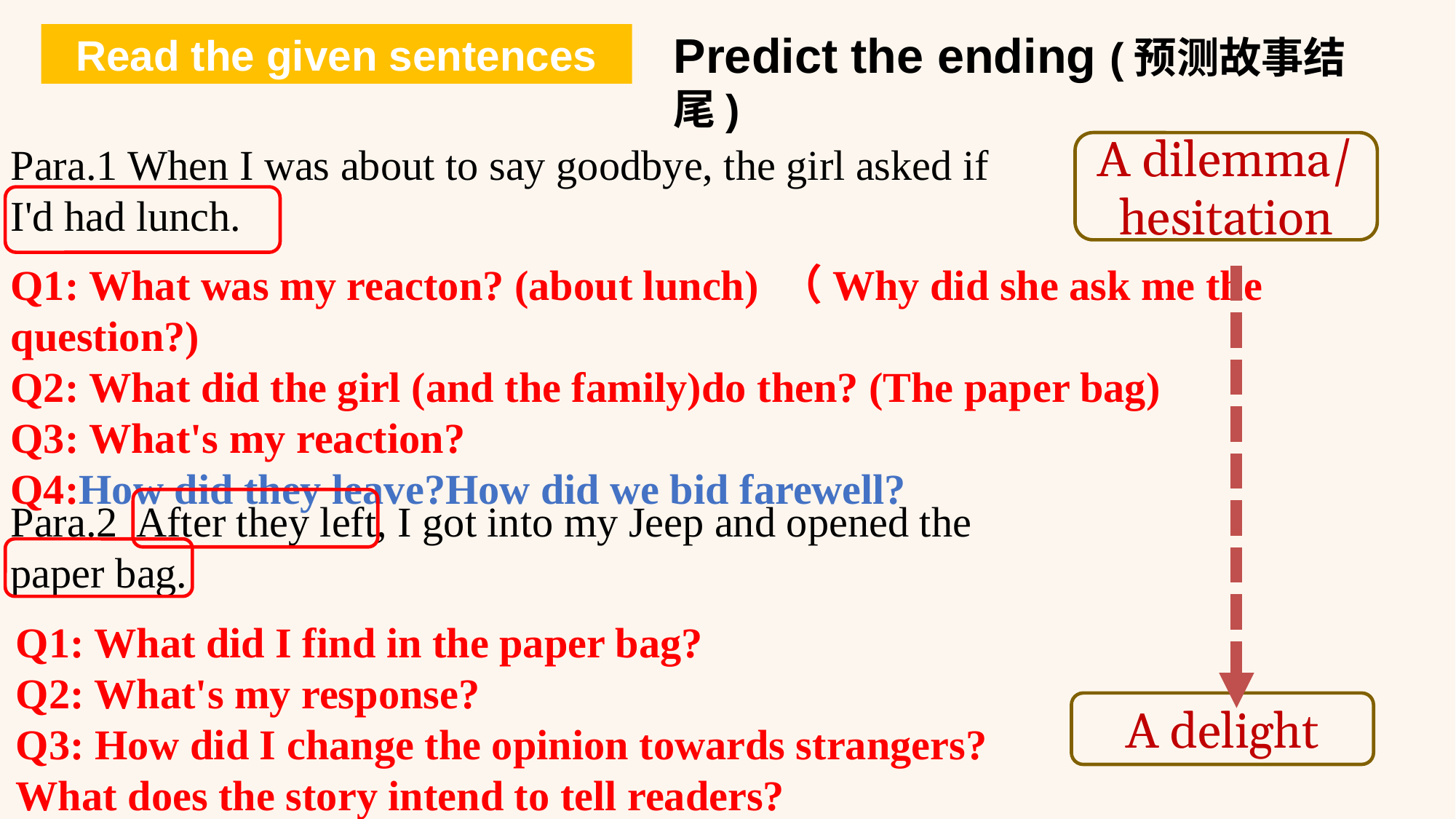

Predict the ending (预测故事结尾)
Read the given sentences
Para.1 When I was about to say goodbye, the girl asked if I'd had lunch.

Para.2  After they left, I got into my Jeep and opened the paper bag.
A dilemma/
hesitation

Q1: What was my reacton? (about lunch) （Why did she ask me the question?)
Q2: What did the girl (and the family)do then? (The paper bag)
Q3: What's my reaction?
Q4:How did they leave?How did we bid farewell?

Q1: What did I find in the paper bag?
Q2: What's my response?
Q3: How did I change the opinion towards strangers? What does the story intend to tell readers?
A delight